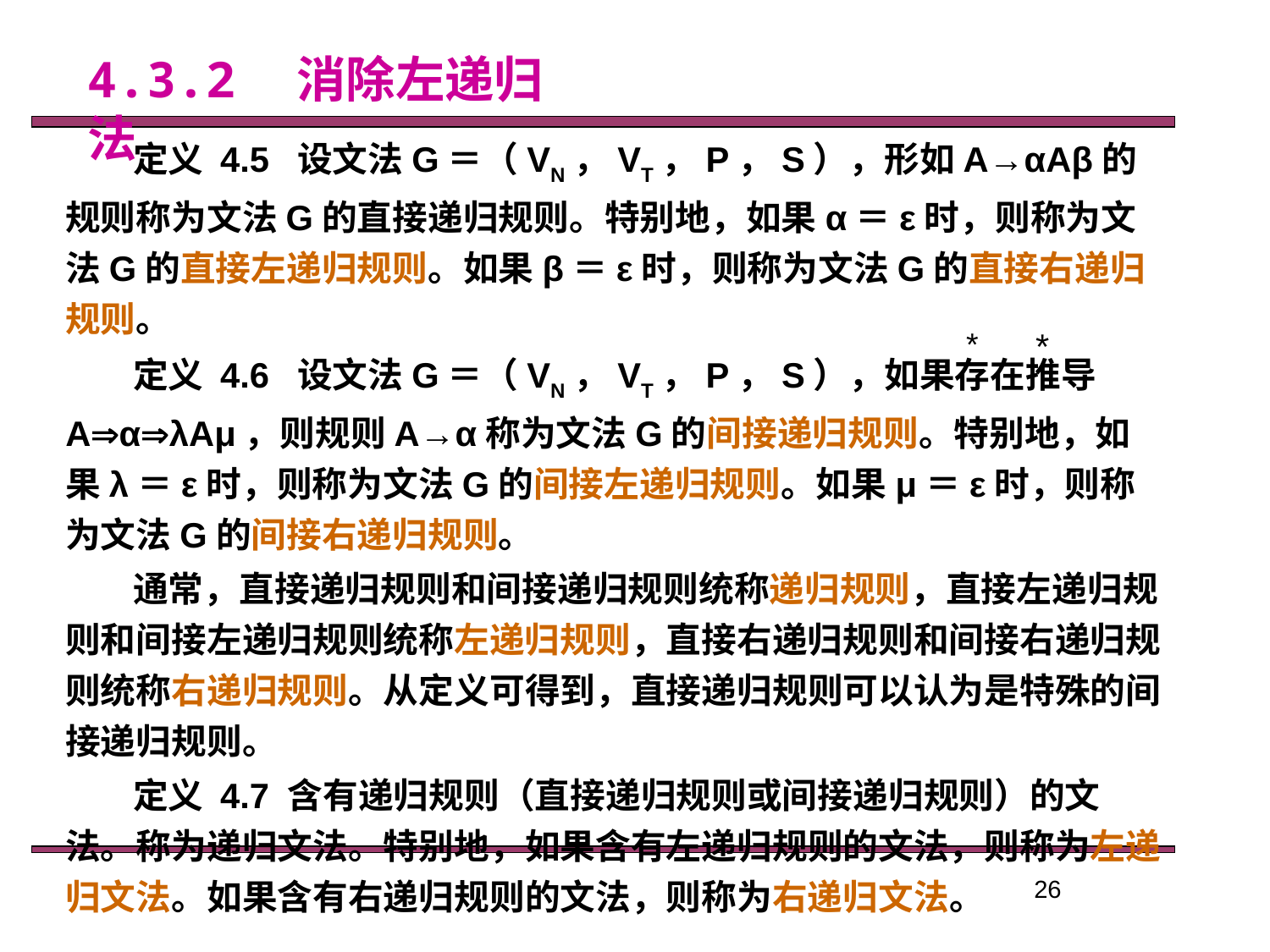

# 4.3.2　消除左递归法
定义 4.5  设文法G＝（VN，VT，P，S），形如A→αAβ的规则称为文法G的直接递归规则。特别地，如果α＝ε时，则称为文法G的直接左递归规则。如果β＝ε时，则称为文法G的直接右递归规则。
定义 4.6  设文法G＝（VN，VT，P，S），如果存在推导A⇒α⇒λAμ，则规则A→α称为文法G的间接递归规则。特别地，如果λ＝ε时，则称为文法G的间接左递归规则。如果μ＝ε时，则称为文法G的间接右递归规则。
通常，直接递归规则和间接递归规则统称递归规则，直接左递归规则和间接左递归规则统称左递归规则，直接右递归规则和间接右递归规则统称右递归规则。从定义可得到，直接递归规则可以认为是特殊的间接递归规则。
定义 4.7 含有递归规则（直接递归规则或间接递归规则）的文法。称为递归文法。特别地，如果含有左递归规则的文法，则称为左递归文法。如果含有右递归规则的文法，则称为右递归文法。
*
*
26